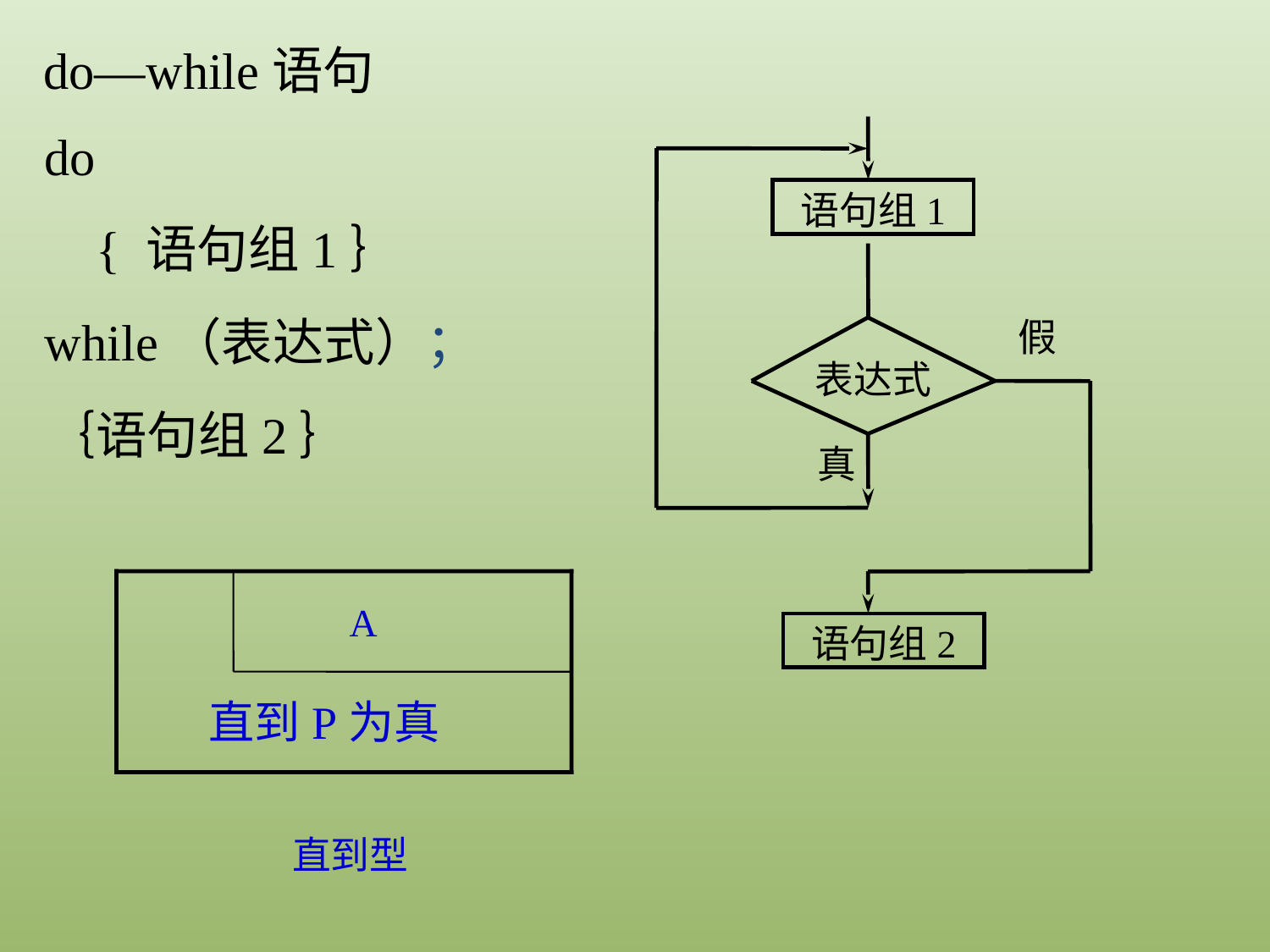

do—while语句
do
    { 语句组1｝
while（表达式）；
｛语句组2｝

语句组1

假

表达式

真

语句组2

A

直到P为真

直到型
126